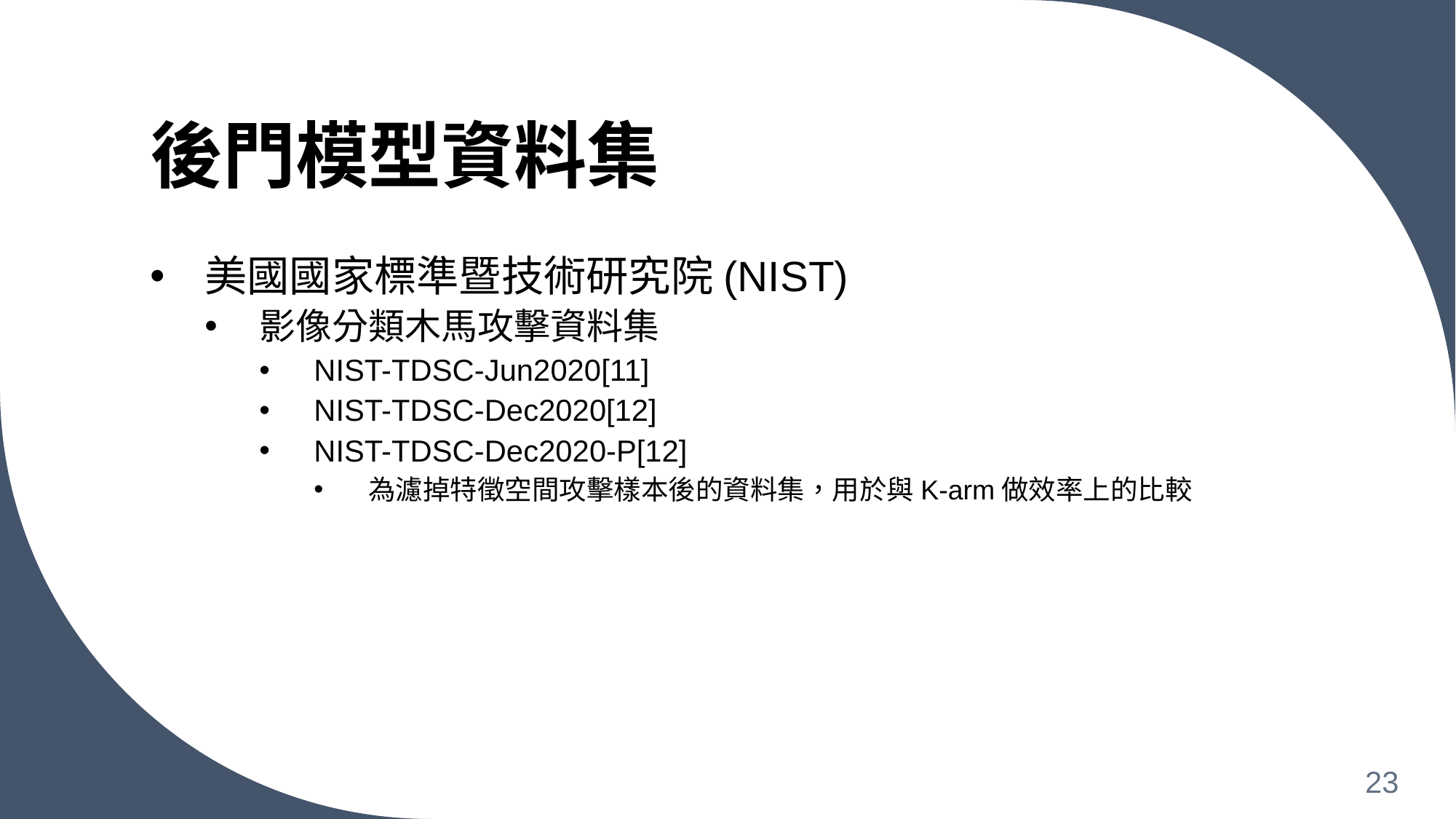

# 後門模型資料集
美國國家標準暨技術研究院(NIST)
影像分類木馬攻擊資料集
NIST-TDSC-Jun2020[11]
NIST-TDSC-Dec2020[12]
NIST-TDSC-Dec2020-P[12]
為濾掉特徵空間攻擊樣本後的資料集，用於與K-arm做效率上的比較
23